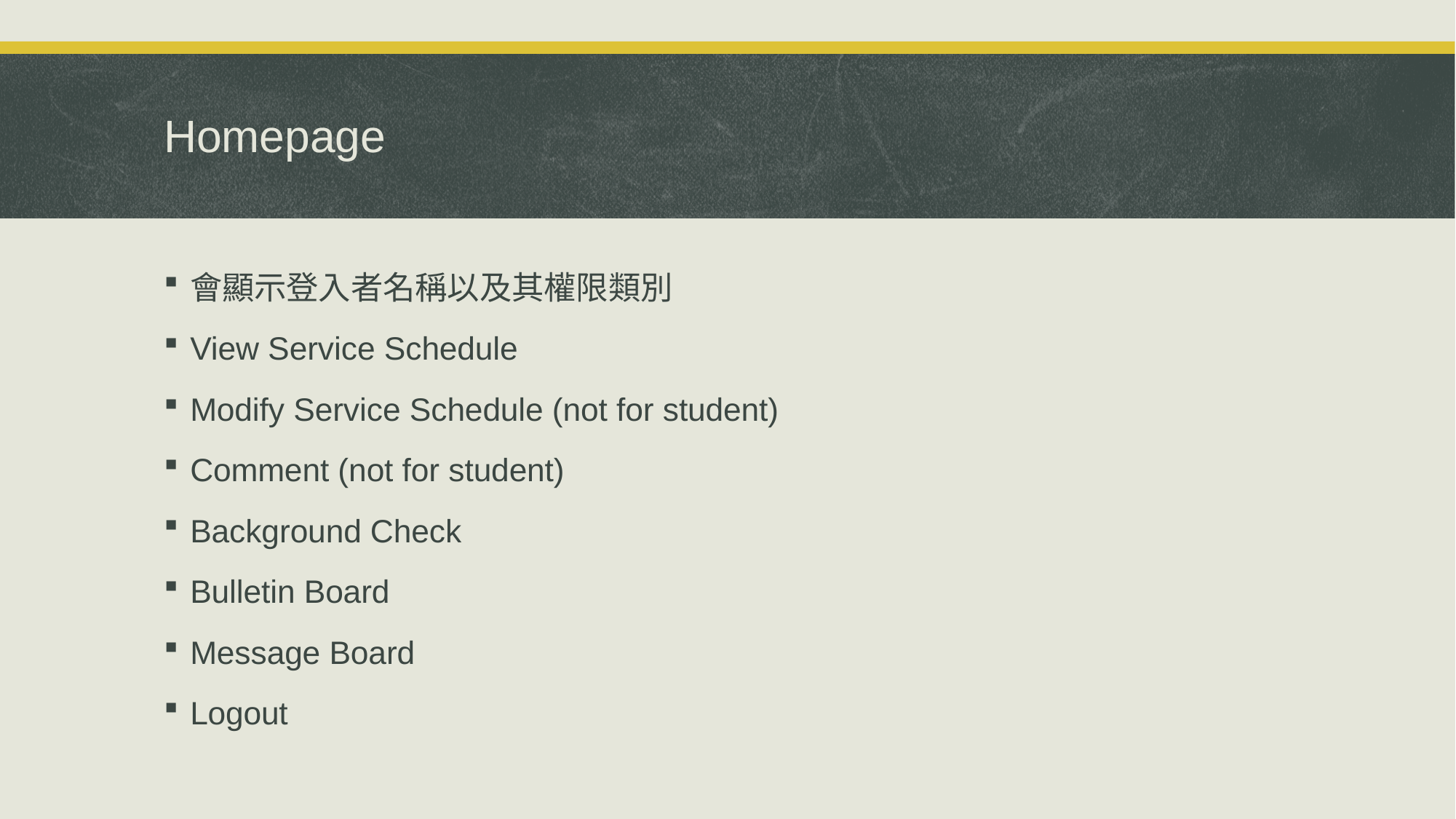

# Homepage
會顯示登入者名稱以及其權限類別
View Service Schedule
Modify Service Schedule (not for student)
Comment (not for student)
Background Check
Bulletin Board
Message Board
Logout